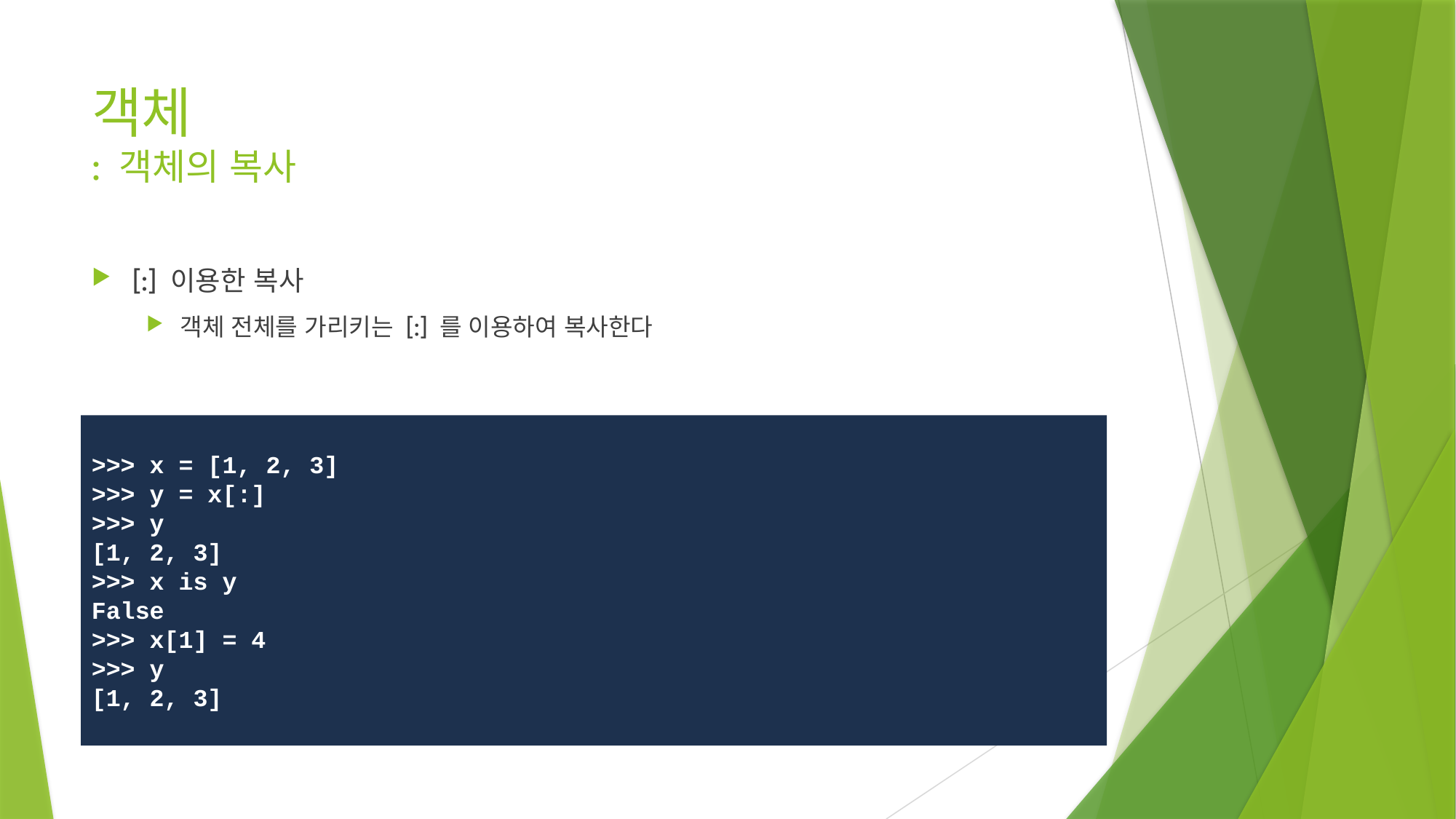

# 객체 : 객체의 복사
[:] 이용한 복사
객체 전체를 가리키는 [:] 를 이용하여 복사한다

>>> x = [1, 2, 3]
>>> y = x[:]
>>> y
[1, 2, 3]
>>> x is y
False
>>> x[1] = 4
>>> y
[1, 2, 3]